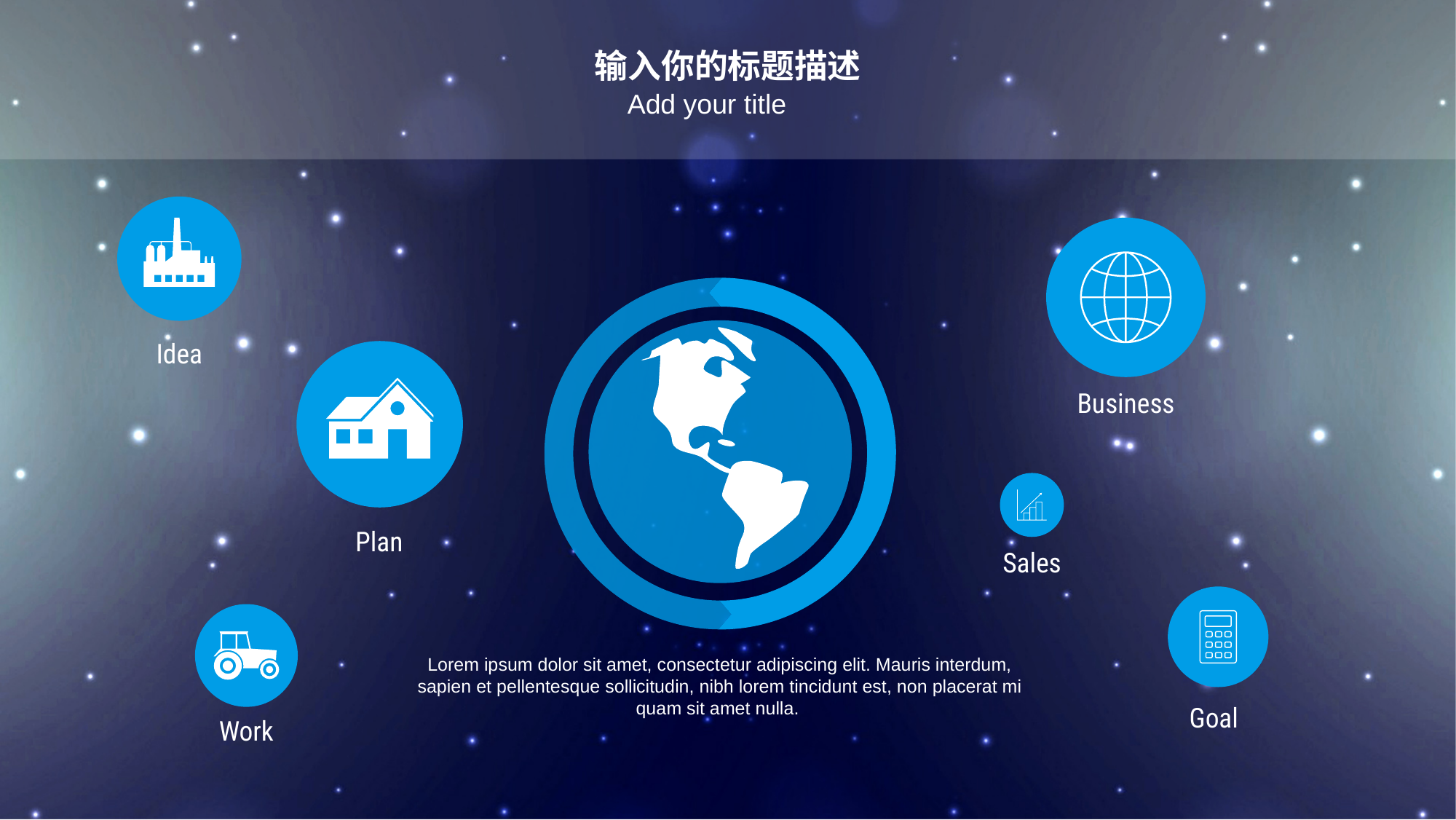

输入你的标题描述
Add your title

Idea

Business

Plan
Sales

Lorem ipsum dolor sit amet, consectetur adipiscing elit. Mauris interdum, sapien et pellentesque sollicitudin, nibh lorem tincidunt est, non placerat mi quam sit amet nulla.
Goal
Work